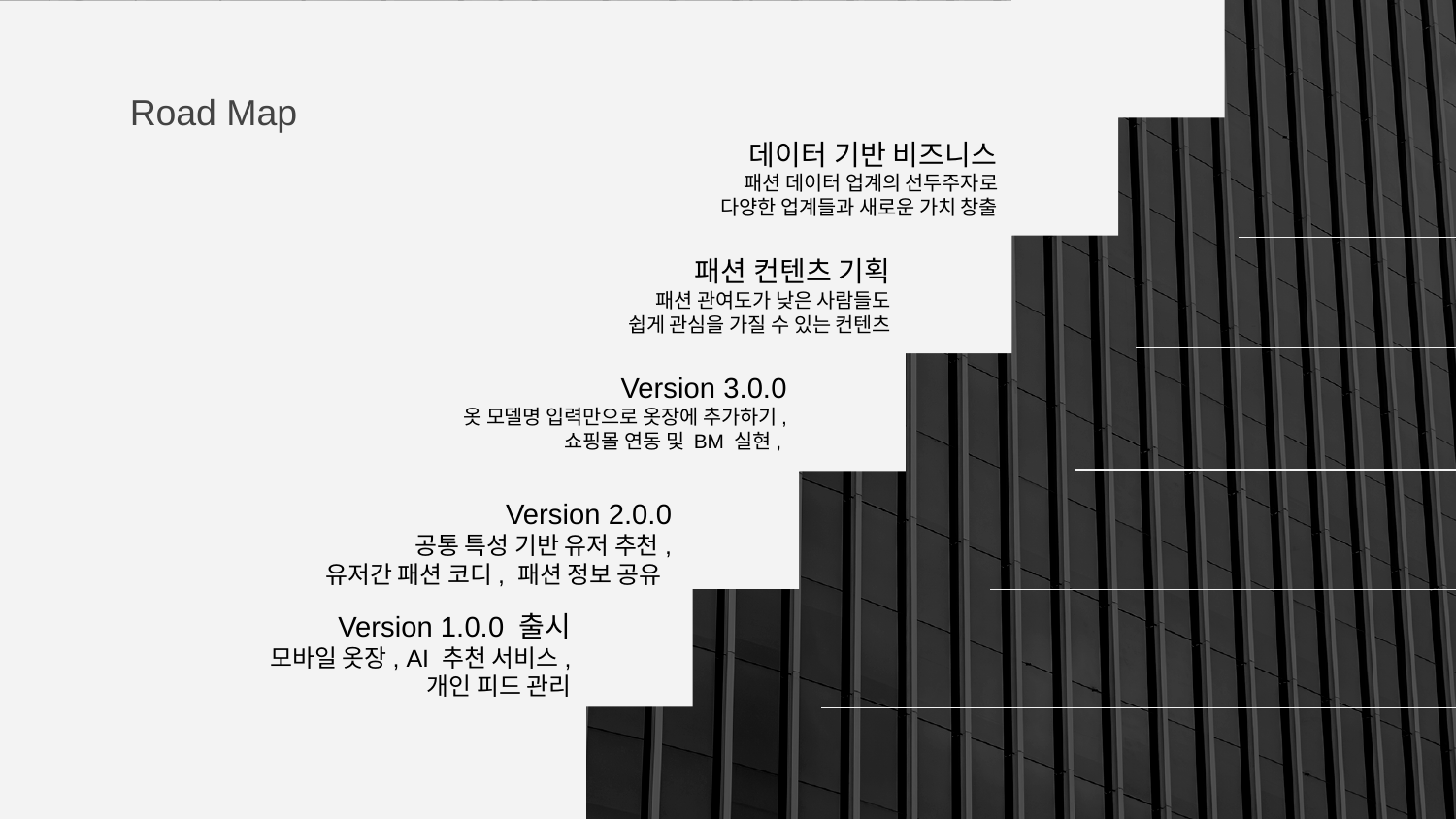

# Road Map
데이터 기반 비즈니스
패션 데이터 업계의 선두주자로
다양한 업계들과 새로운 가치 창출
패션 컨텐츠 기획
패션 관여도가 낮은 사람들도
쉽게 관심을 가질 수 있는 컨텐츠
Version 3.0.0
옷 모델명 입력만으로 옷장에 추가하기,
쇼핑몰 연동 및 BM 실현,

Version 2.0.0
공통 특성 기반 유저 추천,
유저간 패션 코디, 패션 정보 공유

Version 1.0.0 출시
모바일 옷장, AI 추천 서비스, 개인 피드 관리